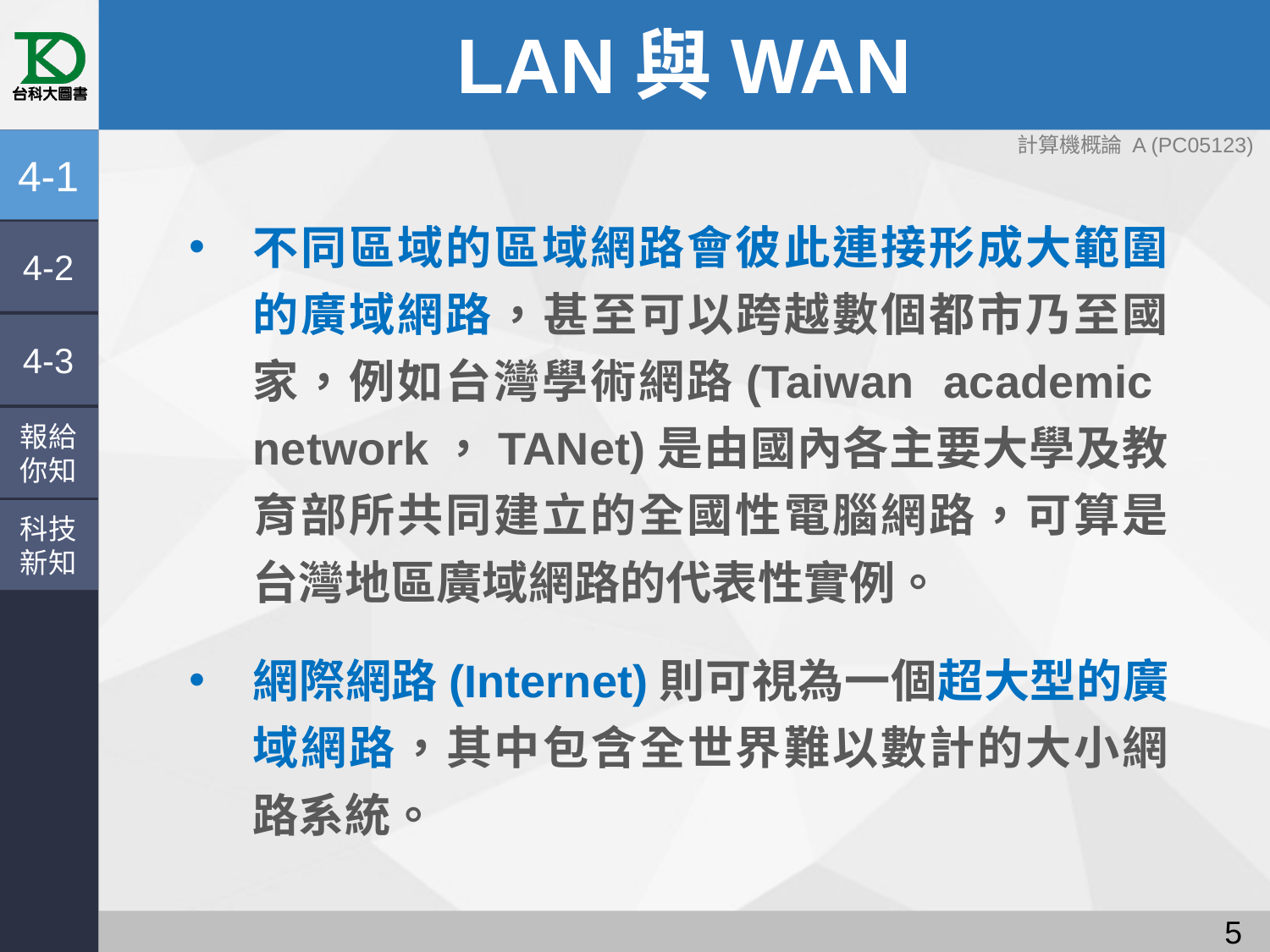

# LAN與WAN
4-1
不同區域的區域網路會彼此連接形成大範圍的廣域網路，甚至可以跨越數個都市乃至國家，例如台灣學術網路(Taiwan  academic  network，TANet)是由國內各主要大學及教育部所共同建立的全國性電腦網路，可算是台灣地區廣域網路的代表性實例。
網際網路(Internet)則可視為一個超大型的廣域網路，其中包含全世界難以數計的大小網路系統。
4-2
4-3
報給
你知
科技
新知
5